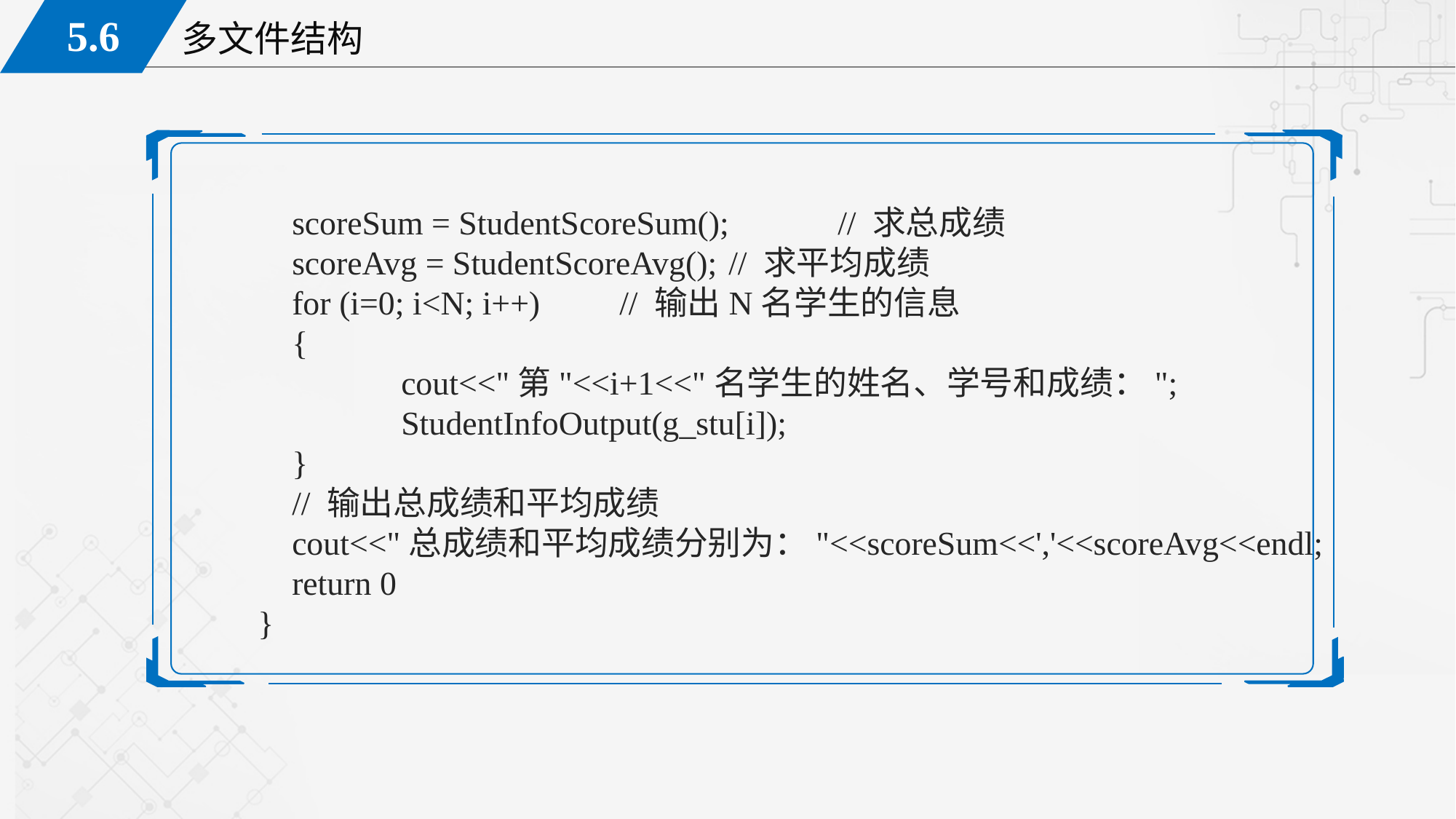

scoreSum = StudentScoreSum();	// 求总成绩
	scoreAvg = StudentScoreAvg();	// 求平均成绩
	for (i=0; i<N; i++)	// 输出N名学生的信息
	{
		cout<<"第"<<i+1<<"名学生的姓名、学号和成绩：";
		StudentInfoOutput(g_stu[i]);
	}
	// 输出总成绩和平均成绩
	cout<<"总成绩和平均成绩分别为："<<scoreSum<<','<<scoreAvg<<endl;
	return 0
}